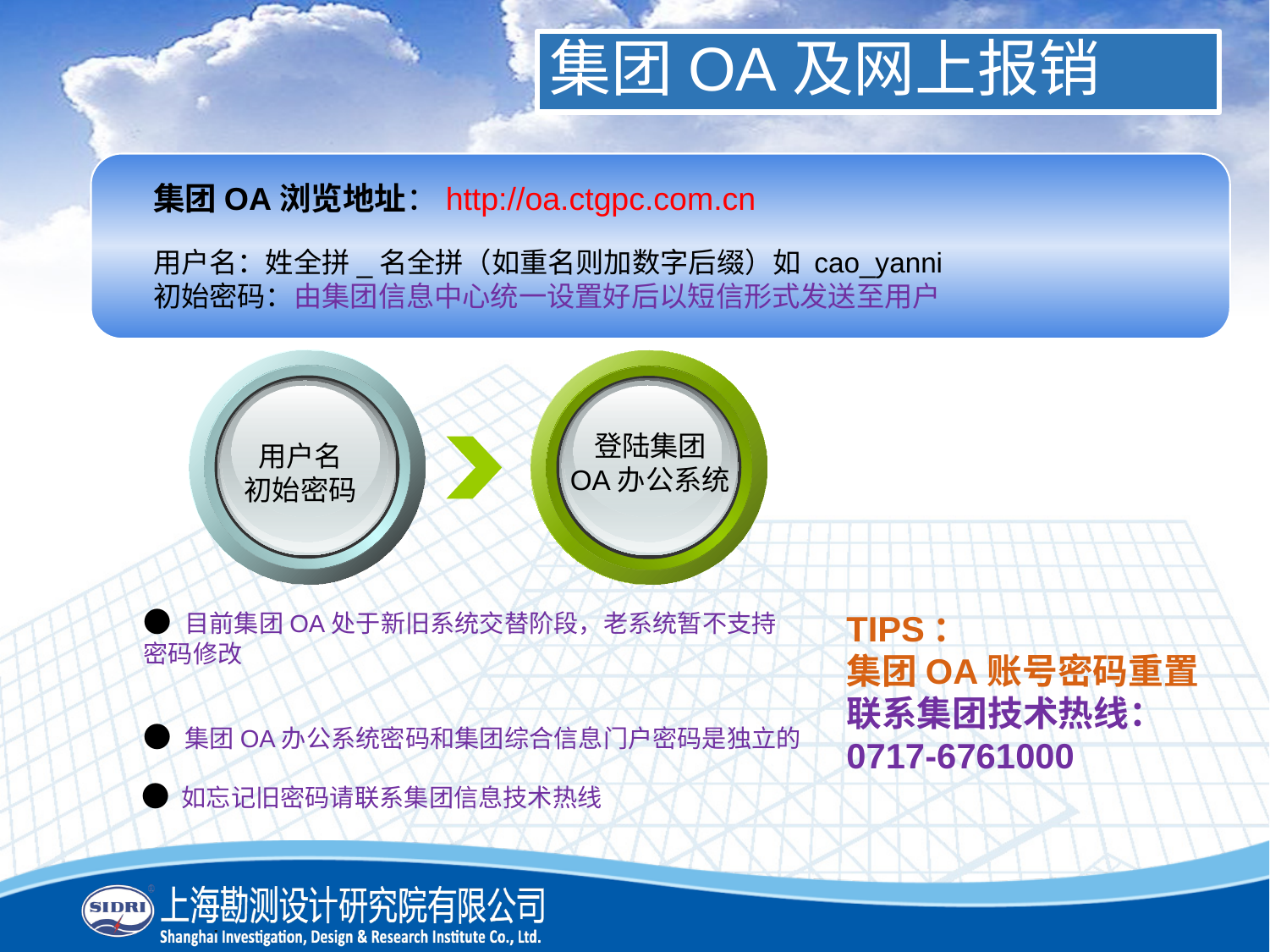

集团OA及网上报销

集团OA浏览地址：http://oa.ctgpc.com.cn
用户名：姓全拼_名全拼（如重名则加数字后缀）如 cao_yanni
初始密码：由集团信息中心统一设置好后以短信形式发送至用户

登陆集团
OA办公系统
用户名
初始密码

● 目前集团OA处于新旧系统交替阶段，老系统暂不支持密码修改
TIPS：
集团OA账号密码重置
联系集团技术热线：
0717-6761000
● 集团OA办公系统密码和集团综合信息门户密码是独立的
● 如忘记旧密码请联系集团信息技术热线